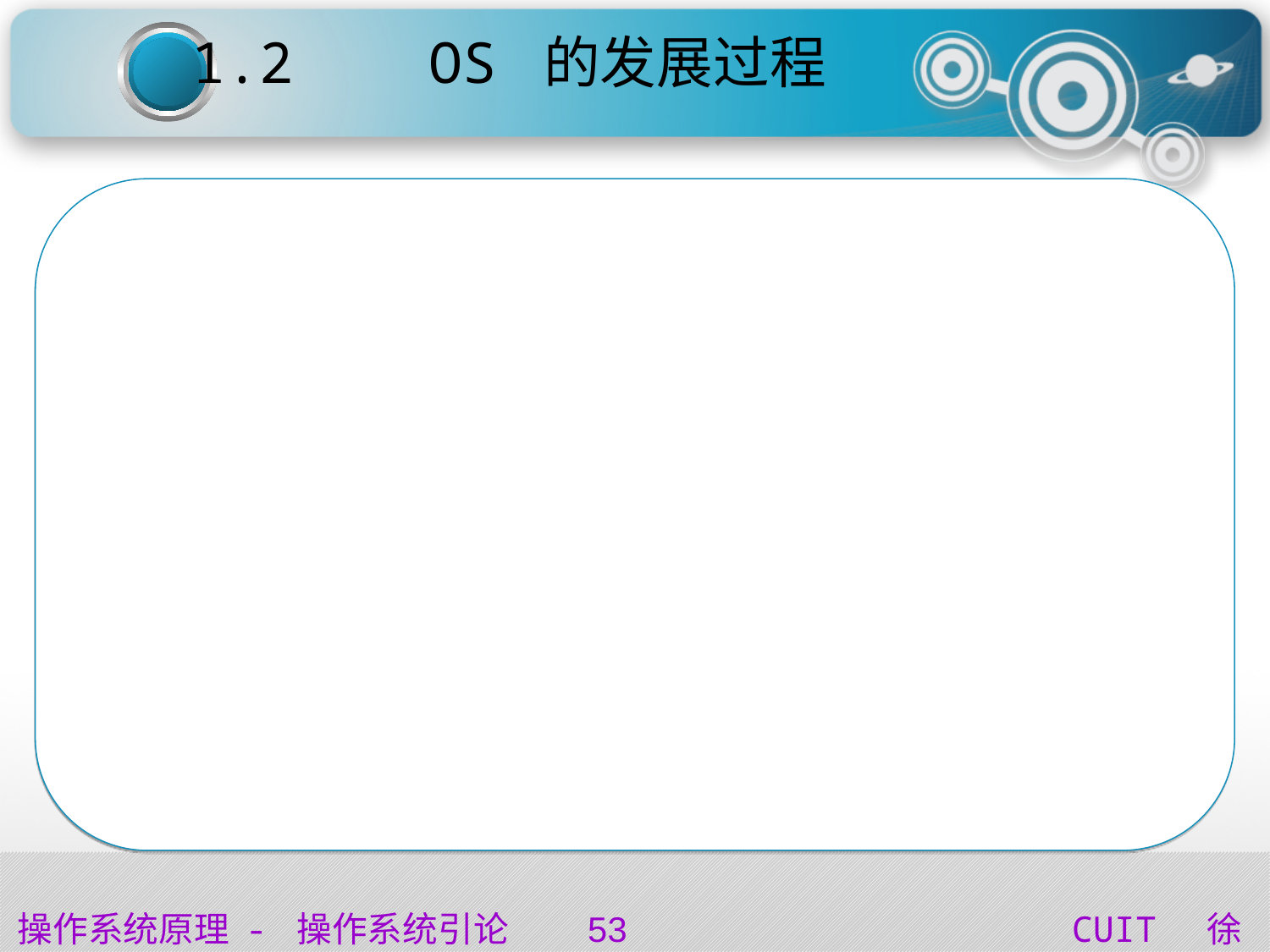

1.2    OS 的发展过程
集群计算机的体系结构
·单一入口点		 ·单一文件层次
·单一控制点		 ·单一虚拟网络连接
·单一存储空间		 ·单一作业管理系统
·单一用户界面		 ·单一I/O空间
·单一进程空间		 ·检测点技术
·进程迁移